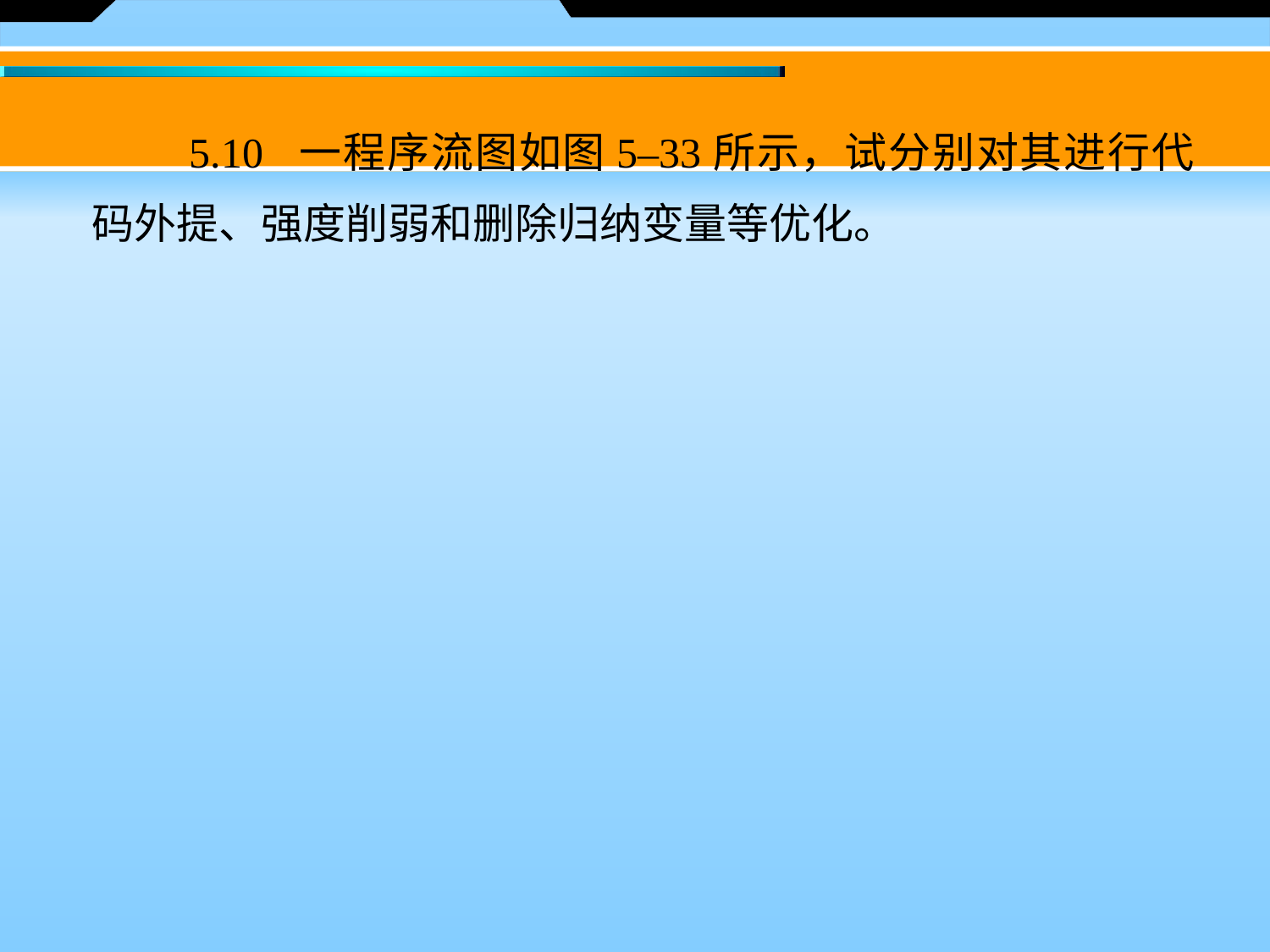

5.10  一程序流图如图5–33所示，试分别对其进行代码外提、强度削弱和删除归纳变量等优化。